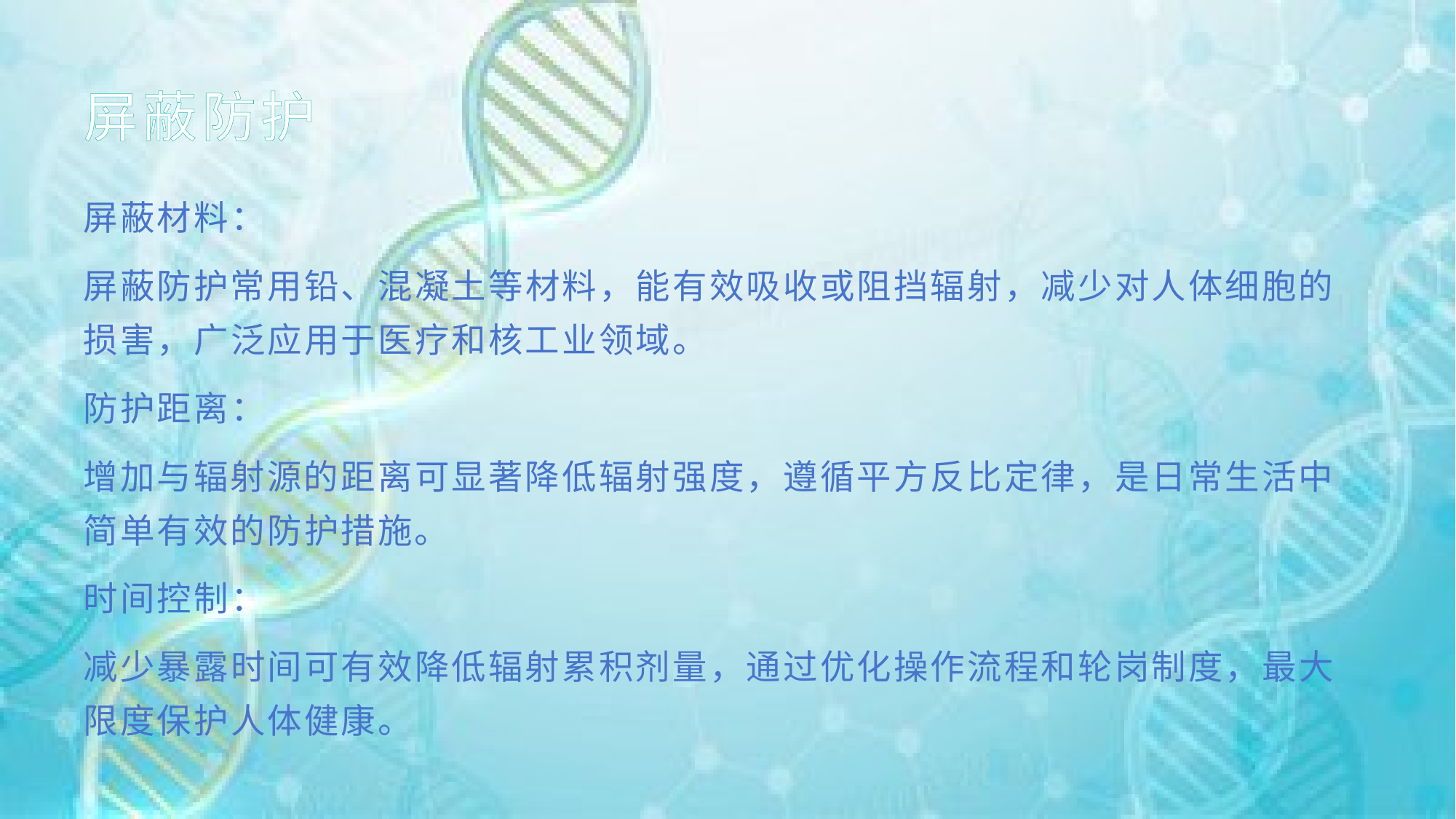

# 屏蔽防护
屏蔽材料：
屏蔽防护常用铅、混凝土等材料，能有效吸收或阻挡辐射，减少对人体细胞的损害，广泛应用于医疗和核工业领域。
防护距离：
增加与辐射源的距离可显著降低辐射强度，遵循平方反比定律，是日常生活中简单有效的防护措施。
时间控制：
减少暴露时间可有效降低辐射累积剂量，通过优化操作流程和轮岗制度，最大限度保护人体健康。